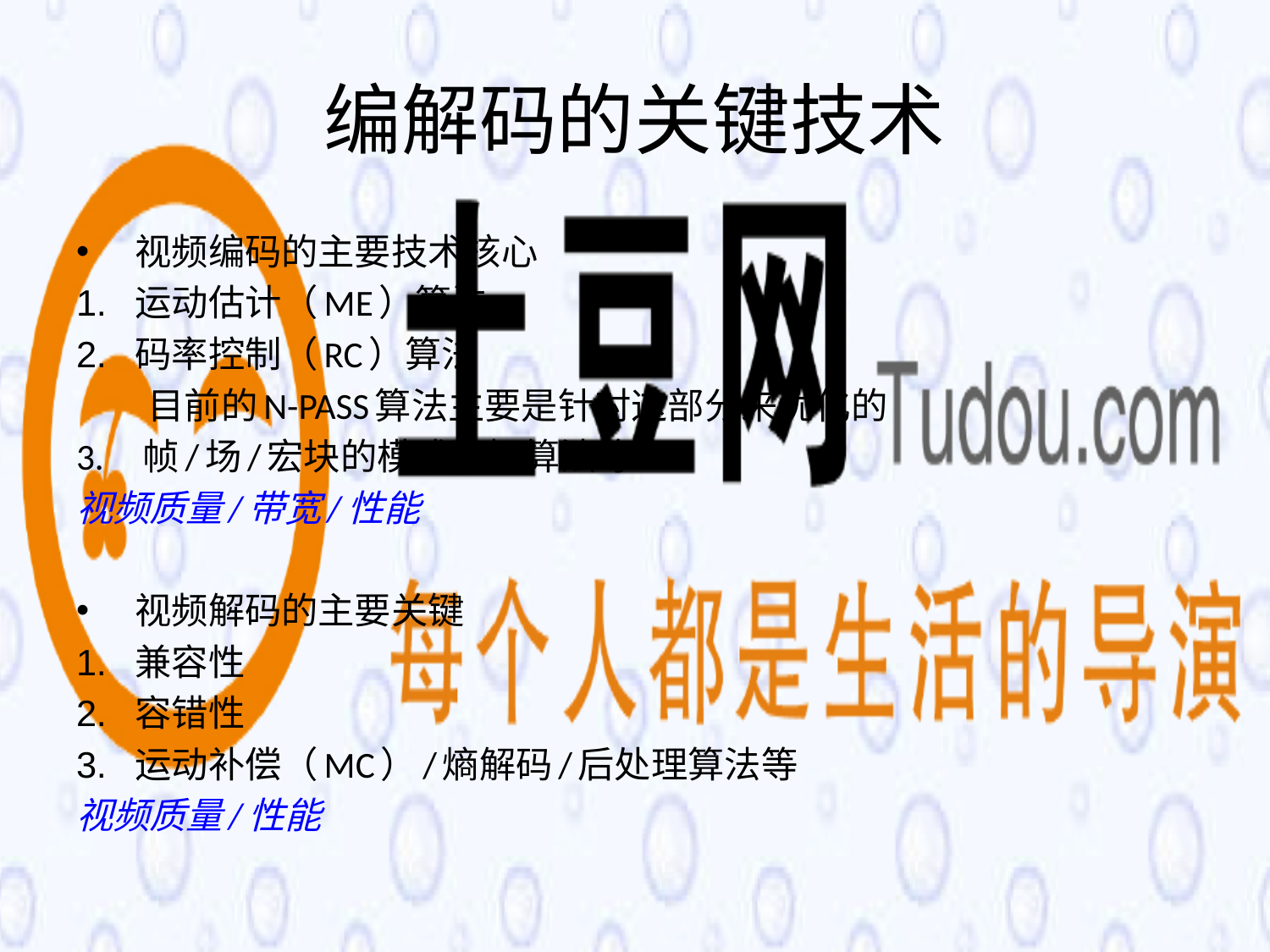

# 编解码的关键技术
视频编码的主要技术核心
运动估计（ME）算法
码率控制（RC）算法
        目前的N-PASS算法主要是针对这部分来优化的
3.    帧/场/宏块的模式选择算法等
视频质量/带宽/性能

视频解码的主要关键
兼容性
容错性
运动补偿（MC）/熵解码/后处理算法等
视频质量/性能